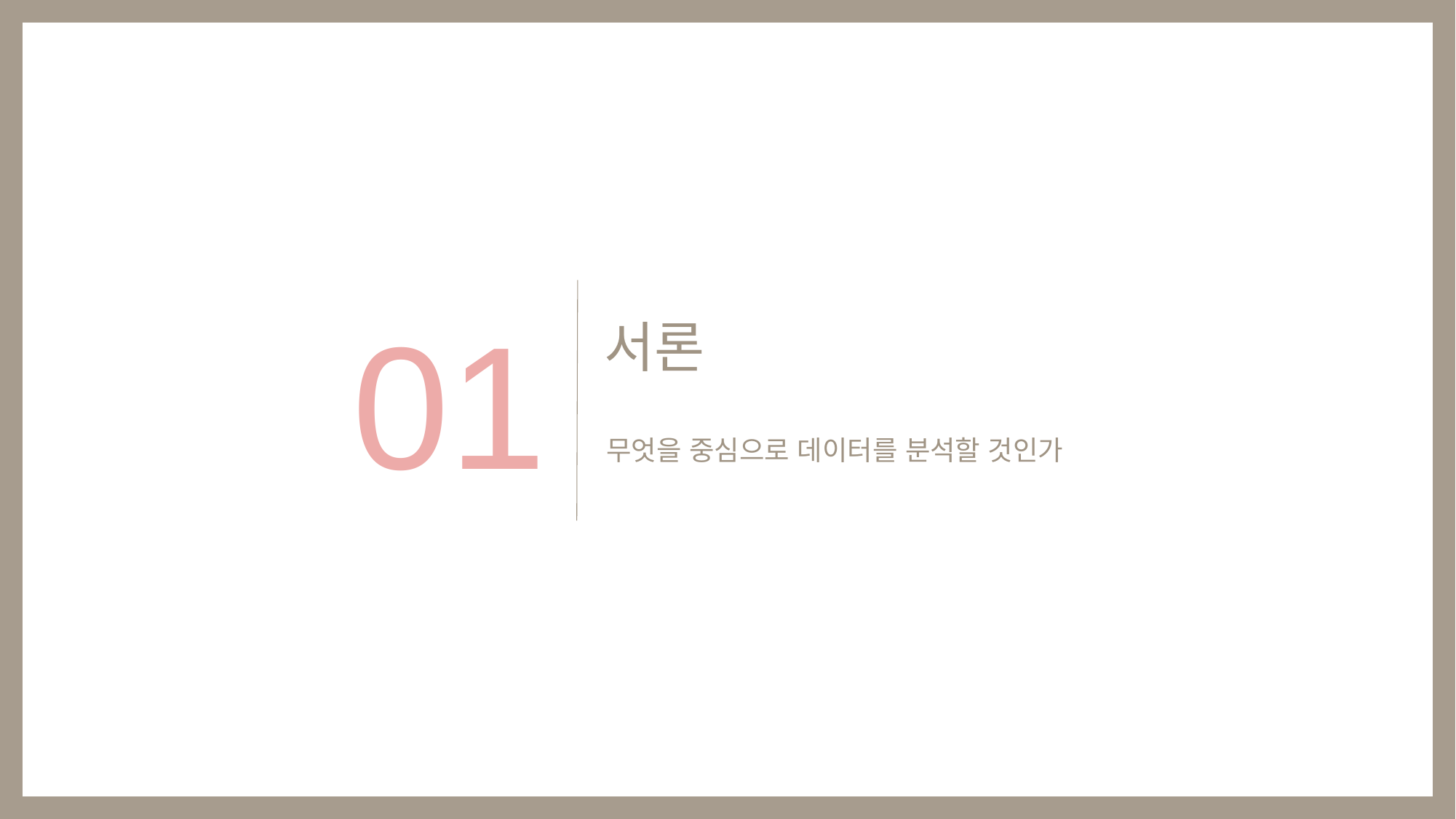

01
서론
무엇을 중심으로 데이터를 분석할 것인가